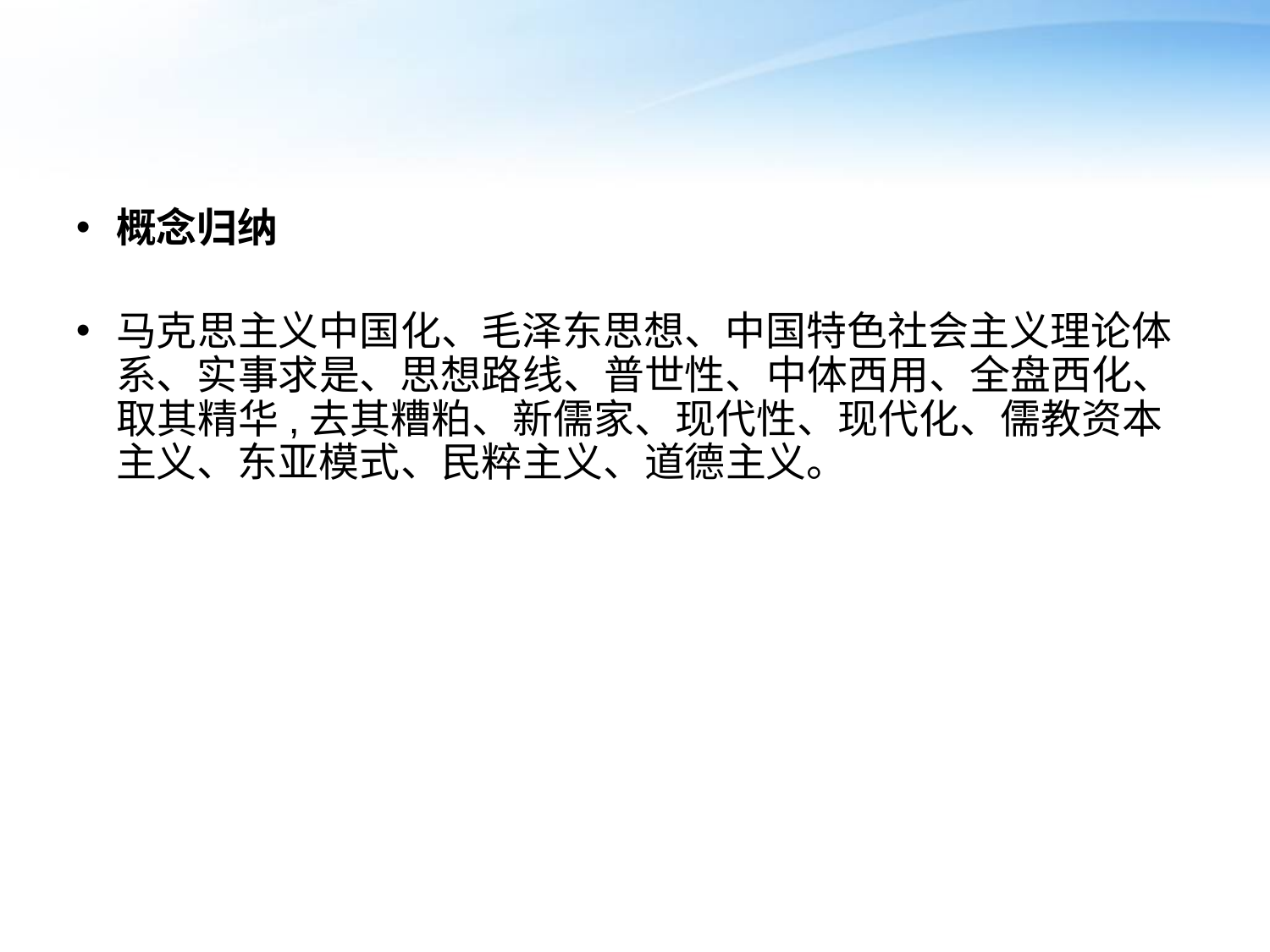

#
概念归纳

马克思主义中国化、毛泽东思想、中国特色社会主义理论体系、实事求是、思想路线、普世性、中体西用、全盘西化、取其精华,去其糟粕、新儒家、现代性、现代化、儒教资本主义、东亚模式、民粹主义、道德主义。